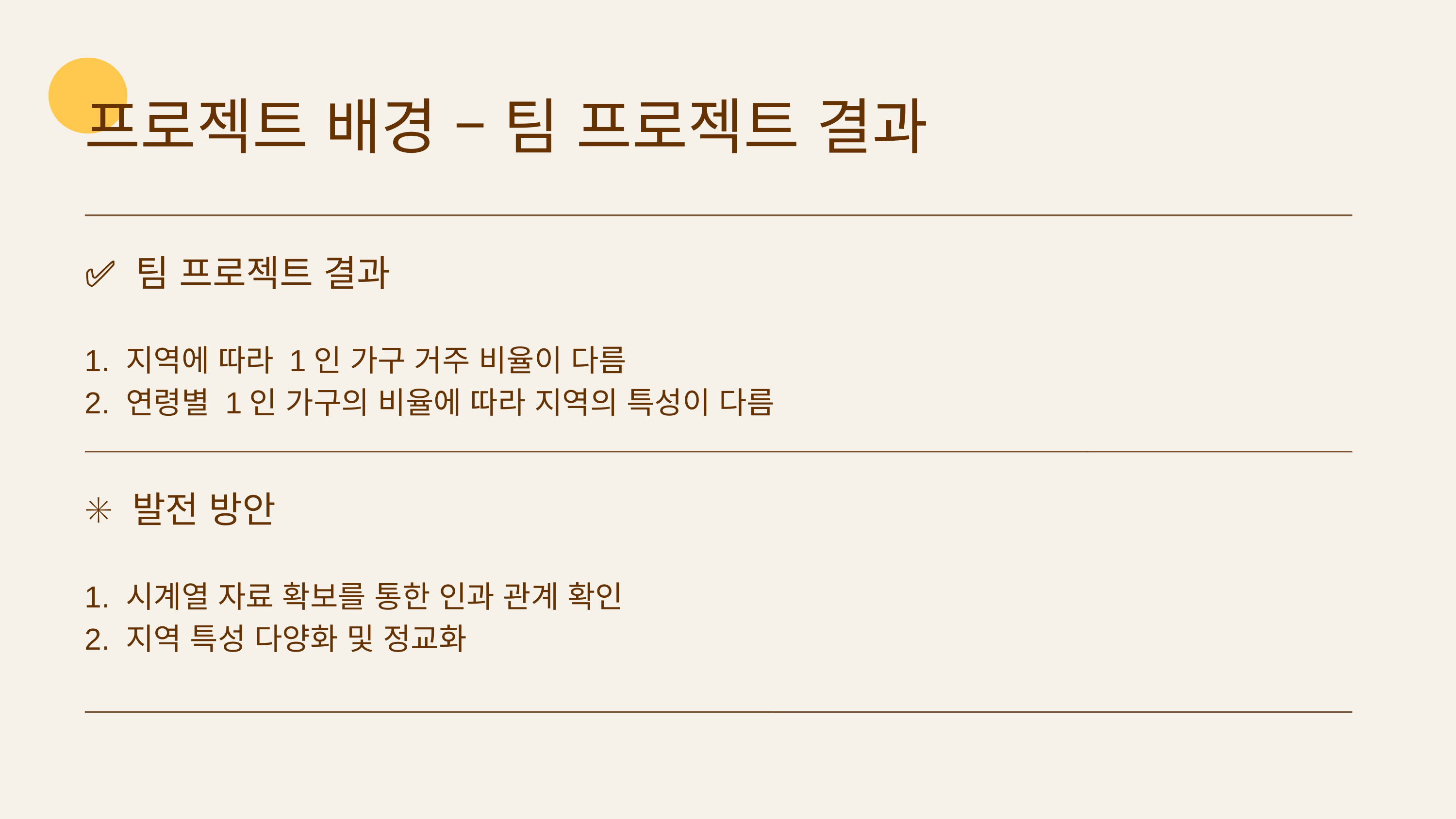

프로젝트 배경 – 팀 프로젝트 결과

✅ 팀 프로젝트 결과

지역에 따라 1인 가구 거주 비율이 다름
연령별 1인 가구의 비율에 따라 지역의 특성이 다름

✳ 발전 방안

시계열 자료 확보를 통한 인과 관계 확인
지역 특성 다양화 및 정교화